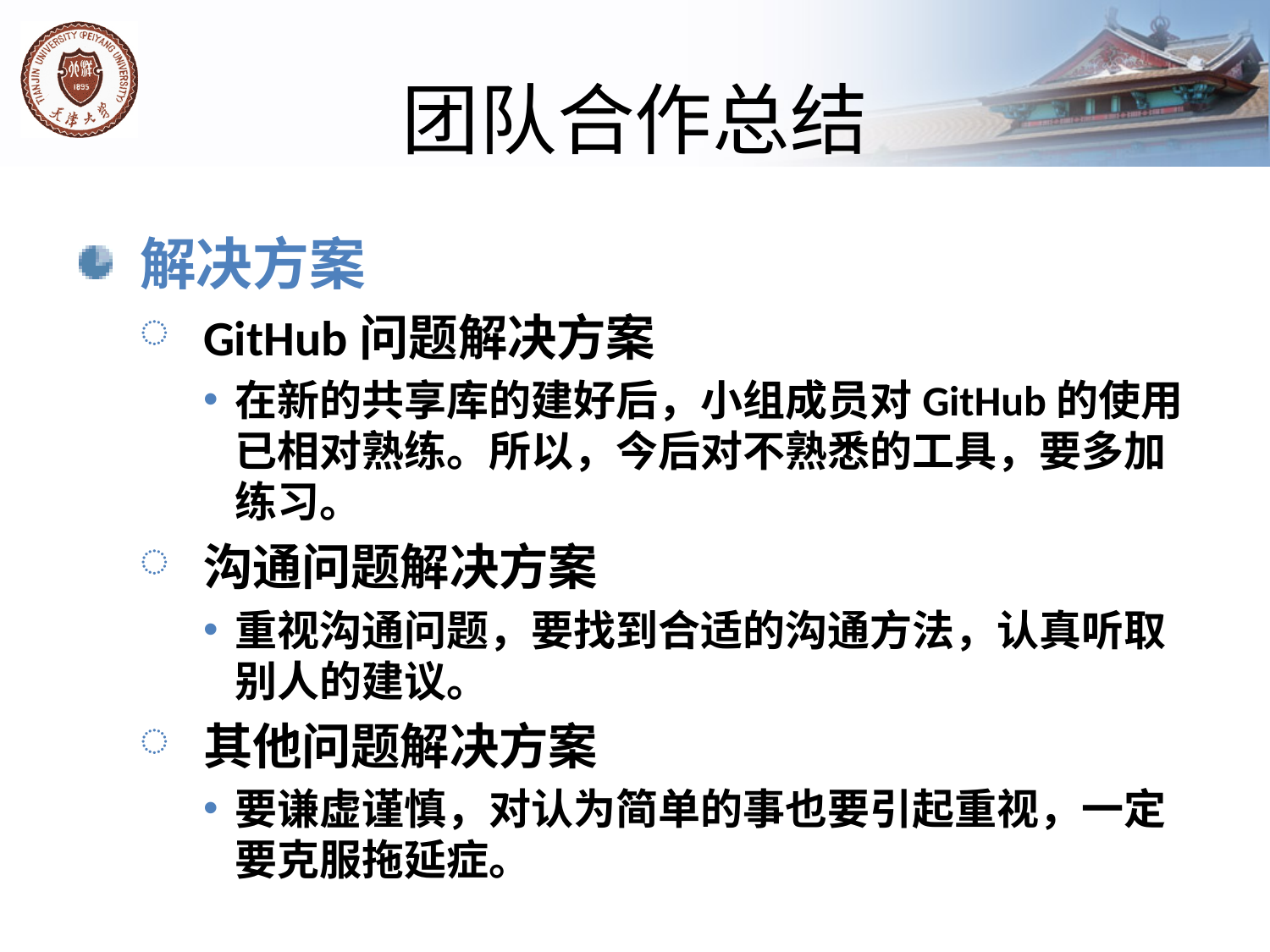

# 团队合作总结
解决方案
GitHub问题解决方案
在新的共享库的建好后，小组成员对GitHub的使用已相对熟练。所以，今后对不熟悉的工具，要多加练习。
沟通问题解决方案
重视沟通问题，要找到合适的沟通方法，认真听取别人的建议。
其他问题解决方案
要谦虚谨慎，对认为简单的事也要引起重视，一定要克服拖延症。

21